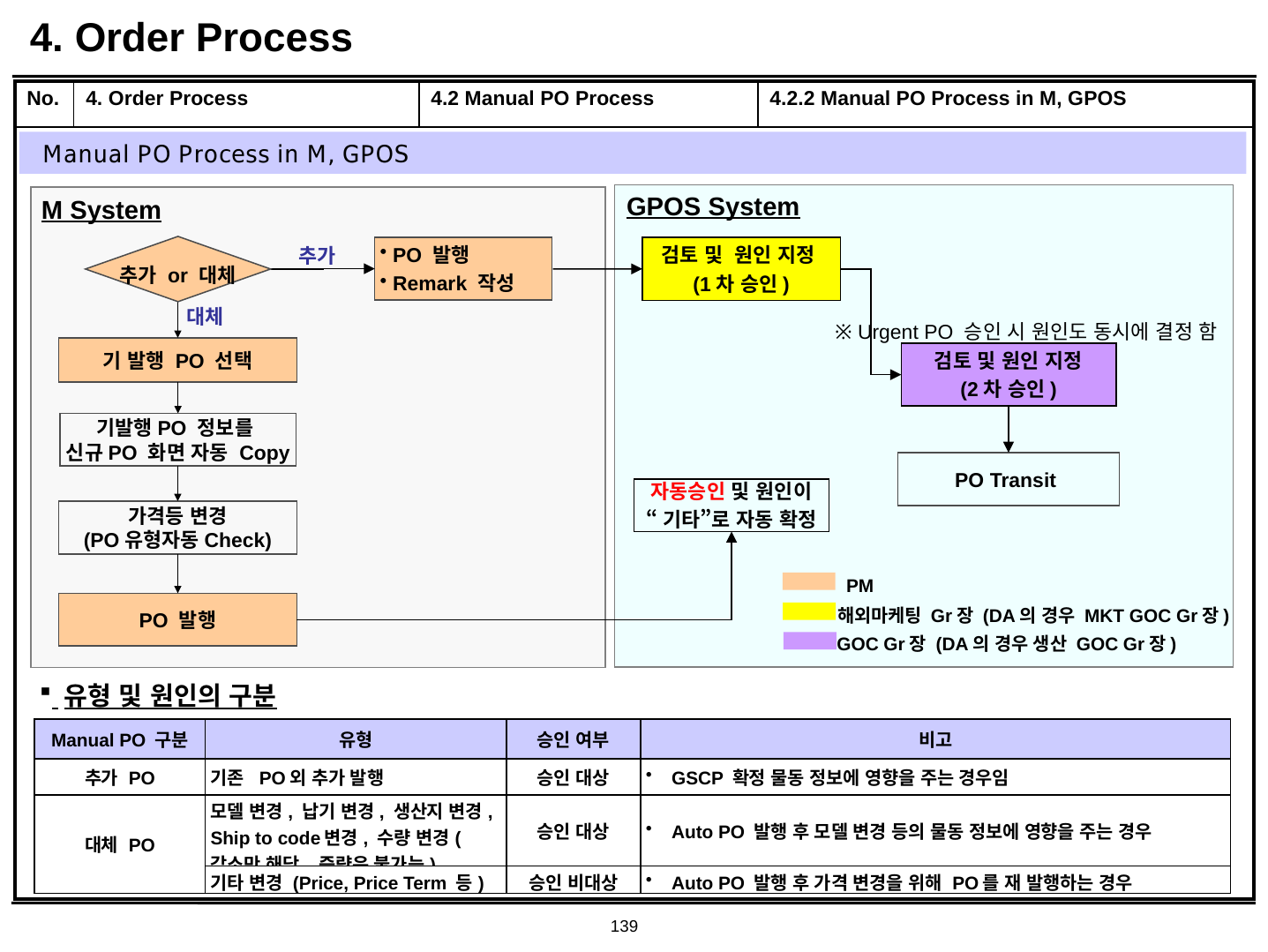

# 4. Order Process
| No. | 4. Order Process | 4.2 Manual PO Process | 4.2.2 Manual PO Process in M, GPOS |
| --- | --- | --- | --- |
|  |  |  |  |
Manual PO Process in M, GPOS
GPOS System

M System

PO 발행
Remark 작성
검토 및  원인 지정
(1차 승인)
추가 or 대체
추가
대체
※ Urgent PO 승인 시 원인도 동시에 결정 함
기 발행 PO 선택
검토 및 원인 지정
 (2차 승인)
기발행PO 정보를
신규PO 화면 자동 Copy
PO Transit
자동승인 및 원인이
“기타”로 자동 확정
가격등 변경
(PO유형자동Check)
PM

PO 발행
해외마케팅 Gr장 (DA의 경우 MKT GOC Gr장)

GOC Gr장 (DA의 경우 생산 GOC Gr장)

 유형 및 원인의 구분
| Manual PO 구분 | 유형 | 승인 여부 | 비고 |
| --- | --- | --- | --- |
| 추가 PO | 기존 PO외 추가 발행 | 승인 대상 | GSCP 확정 물동 정보에 영향을 주는 경우임 |
| 대체 PO | 모델 변경, 납기 변경, 생산지 변경, Ship to code변경, 수량 변경(감소만 해당, 증량은 불가능) | 승인 대상 | Auto PO 발행 후 모델 변경 등의 물동 정보에 영향을 주는 경우 |
|  | 기타 변경 (Price, Price Term 등) | 승인 비대상 | Auto PO 발행 후 가격 변경을 위해 PO를 재 발행하는 경우 |
139